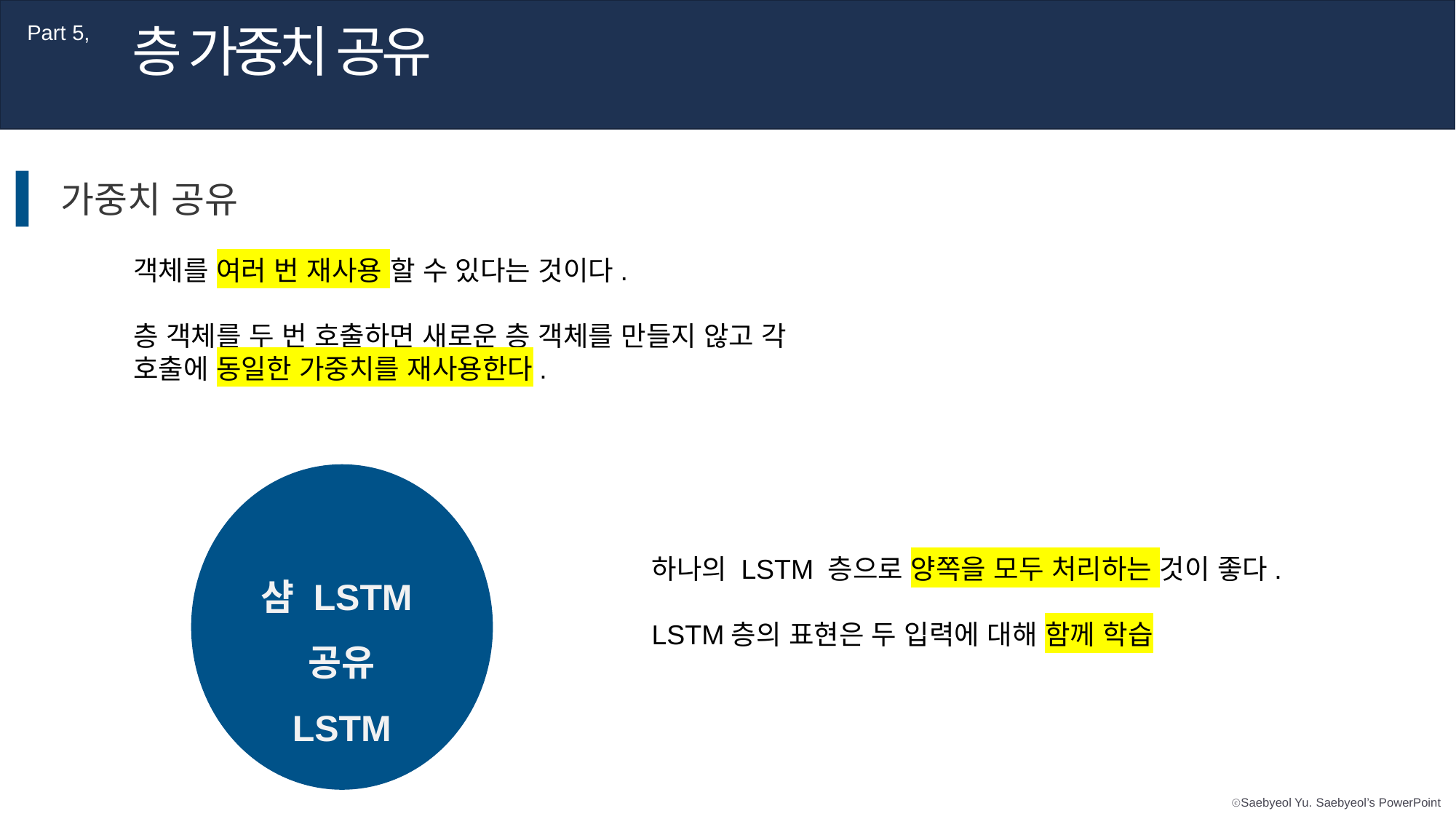

층 가중치 공유
Part 5,

가중치 공유
객체를 여러 번 재사용 할 수 있다는 것이다.

층 객체를 두 번 호출하면 새로운 층 객체를 만들지 않고 각 호출에 동일한 가중치를 재사용한다.

하나의 LSTM 층으로 양쪽을 모두 처리하는 것이 좋다.
LSTM층의 표현은 두 입력에 대해 함께 학습
샴 LSTM  공유 LSTM